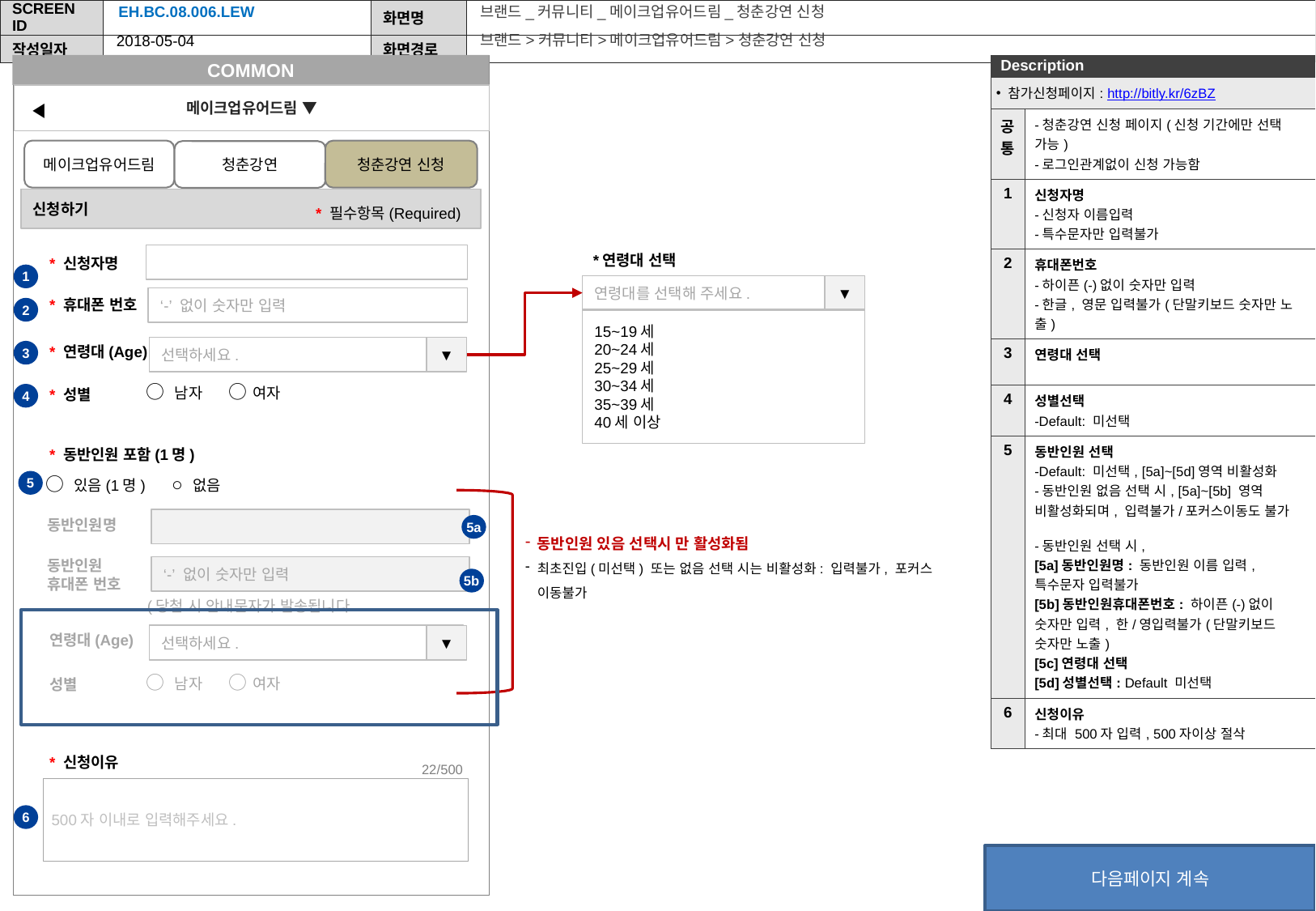

5/4
동반인원 內 성별/연령대 추가
EH.BC.08.006.LEW
브랜드_커뮤니티_메이크업유어드림_청춘강연 신청
브랜드>커뮤니티>메이크업유어드림>청춘강연 신청
2018-05-04
| Description |  |
| --- | --- |
| 참가신청페이지: http://bitly.kr/6zBZ |  |
| 공통 | -청춘강연 신청 페이지(신청 기간에만 선택 가능) -로그인관계없이 신청 가능함 |
| 1 | 신청자명 -신청자 이름입력 -특수문자만 입력불가 |
| 2 | 휴대폰번호 -하이픈(-)없이 숫자만 입력 -한글, 영문 입력불가(단말키보드 숫자만 노출) |
| 3 | 연령대 선택 |
| 4 | 성별선택 -Default: 미선택 |
| 5 | 동반인원 선택 -Default: 미선택, [5a]~[5d]영역 비활성화 -동반인원 없음 선택 시, [5a]~[5b] 영역 비활성화되며, 입력불가/포커스이동도 불가 -동반인원 선택 시, [5a]동반인원명: 동반인원 이름 입력, 특수문자 입력불가 [5b]동반인원휴대폰번호: 하이픈(-)없이 숫자만 입력, 한/영입력불가(단말키보드 숫자만 노출) [5c]연령대 선택 [5d]성별선택: Default 미선택 |
| 6 | 신청이유 -최대 500자 입력, 500자이상 절삭 |
메이크업유어드림 ▼
◀
메이크업유어드림
청춘강연 신청
청춘강연
신청하기
* 필수항목(Required)

*연령대 선택
* 신청자명
1
▼
연령대를 선택해 주세요.
‘-’ 없이 숫자만 입력
* 휴대폰 번호
2
15~19세
20~24세
25~29세
30~34세
35~39세
40세 이상
* 연령대(Age)
선택하세요.
▼
3
○ 남자     ○ 여자
* 성별
4
* 동반인원 포함(1명)
○ 있음(1명)     ○ 없음
5

동반인원명
5a
동반인원 있음 선택시 만 활성화됨
최초진입(미선택) 또는 없음 선택 시는 비활성화: 입력불가, 포커스 이동불가
동반인원
휴대폰 번호
‘-’ 없이 숫자만 입력
5b
(당첨 시 안내문자가 발송됩니다.

연령대(Age)
선택하세요.
▼
○ 남자     ○ 여자
성별
* 신청이유
22/500
500자 이내로 입력해주세요.
6
다음페이지 계속